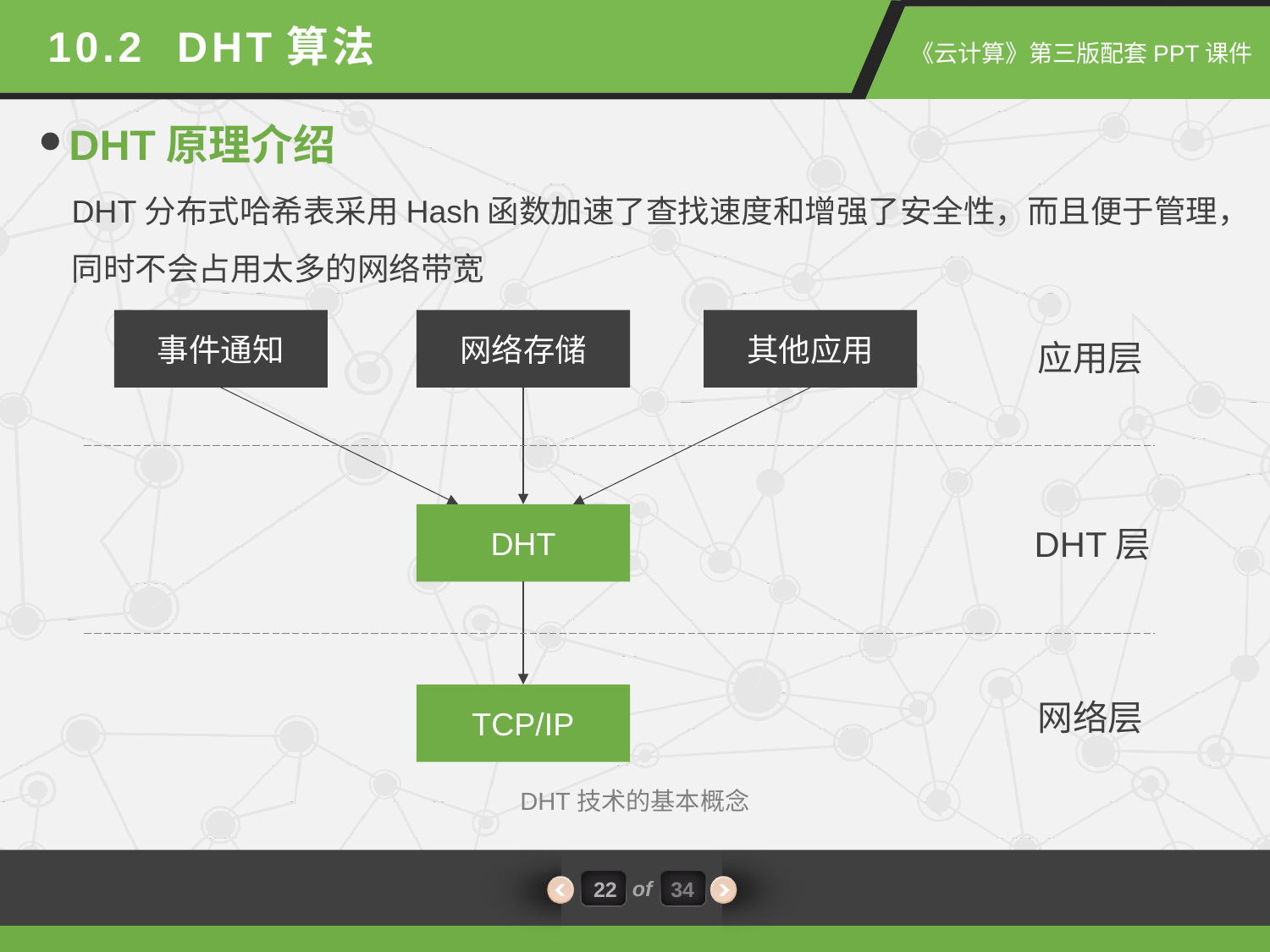

10.2  DHT算法
DHT原理介绍

DHT分布式哈希表采用Hash函数加速了查找速度和增强了安全性，而且便于管理，同时不会占用太多的网络带宽
事件通知
网络存储
其他应用
应用层
DHT
DHT层
TCP/IP
网络层
DHT技术的基本概念
22